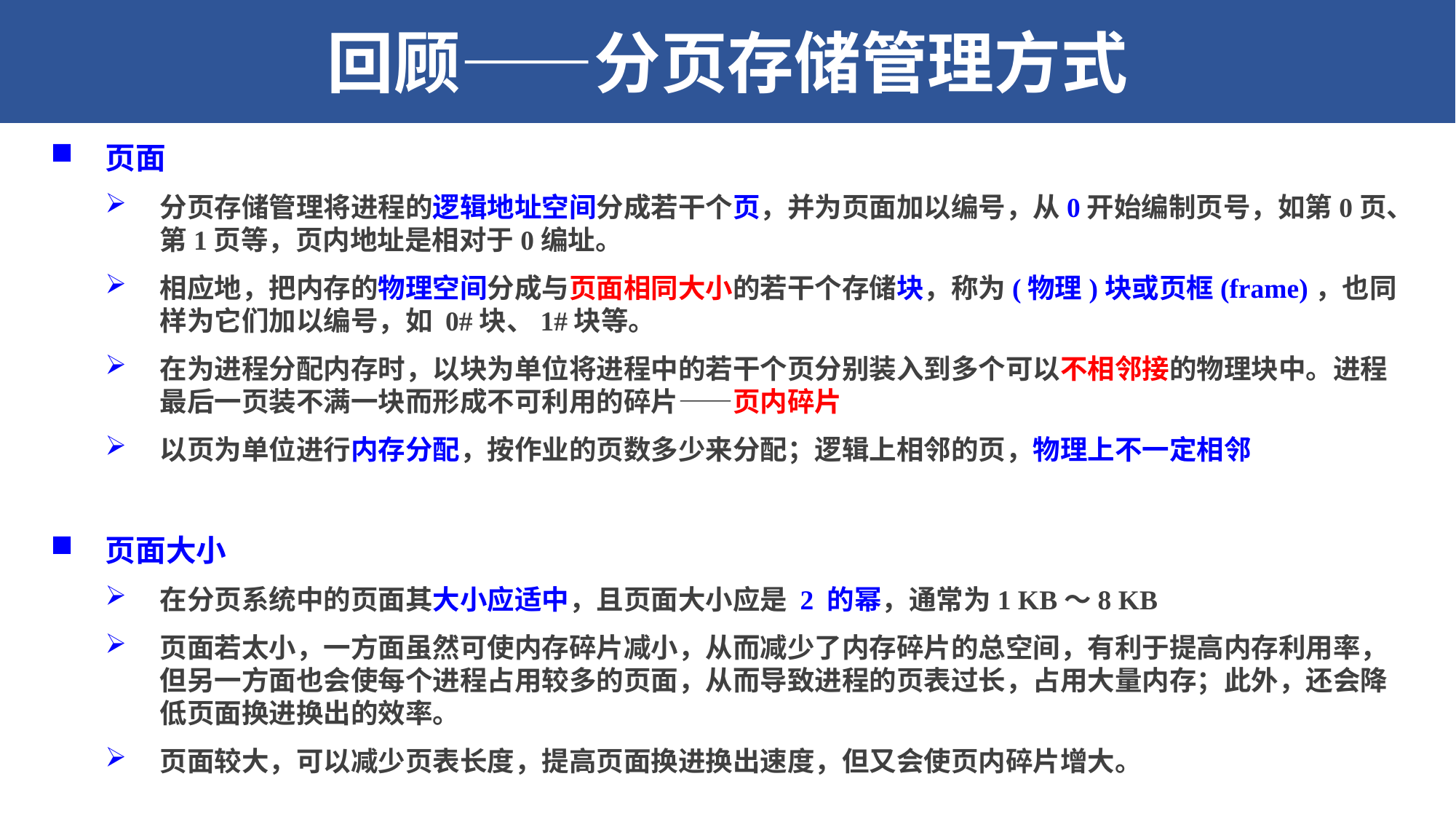

回顾——分页存储管理方式
4.5.1 分页存储管理的基本方法
页面
分页存储管理将进程的逻辑地址空间分成若干个页，并为页面加以编号，从0开始编制页号，如第0页、第1页等，页内地址是相对于0编址。
相应地，把内存的物理空间分成与页面相同大小的若干个存储块，称为(物理)块或页框(frame)，也同样为它们加以编号，如 0#块、1#块等。
在为进程分配内存时，以块为单位将进程中的若干个页分别装入到多个可以不相邻接的物理块中。进程最后一页装不满一块而形成不可利用的碎片——页内碎片
以页为单位进行内存分配，按作业的页数多少来分配；逻辑上相邻的页，物理上不一定相邻

页面大小
在分页系统中的页面其大小应适中，且页面大小应是 2 的幂，通常为1 KB～8 KB
页面若太小，一方面虽然可使内存碎片减小，从而减少了内存碎片的总空间，有利于提高内存利用率，但另一方面也会使每个进程占用较多的页面，从而导致进程的页表过长，占用大量内存；此外，还会降低页面换进换出的效率。
页面较大，可以减少页表长度，提高页面换进换出速度，但又会使页内碎片增大。